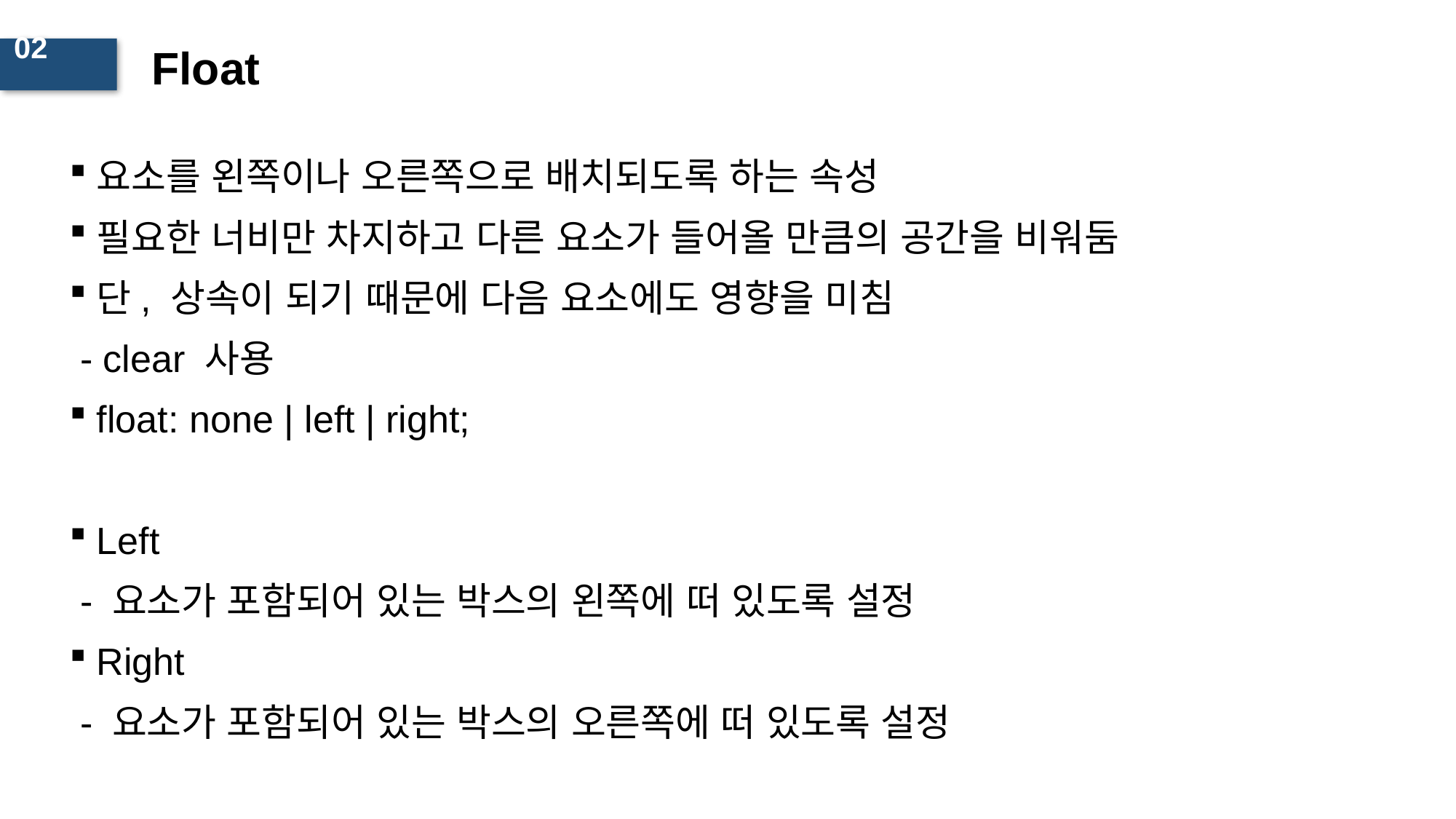

# Float
02
요소를 왼쪽이나 오른쪽으로 배치되도록 하는 속성
필요한 너비만 차지하고 다른 요소가 들어올 만큼의 공간을 비워둠
단, 상속이 되기 때문에 다음 요소에도 영향을 미침
 - clear 사용
float: none | left | right;

Left
 - 요소가 포함되어 있는 박스의 왼쪽에 떠 있도록 설정
Right
 - 요소가 포함되어 있는 박스의 오른쪽에 떠 있도록 설정